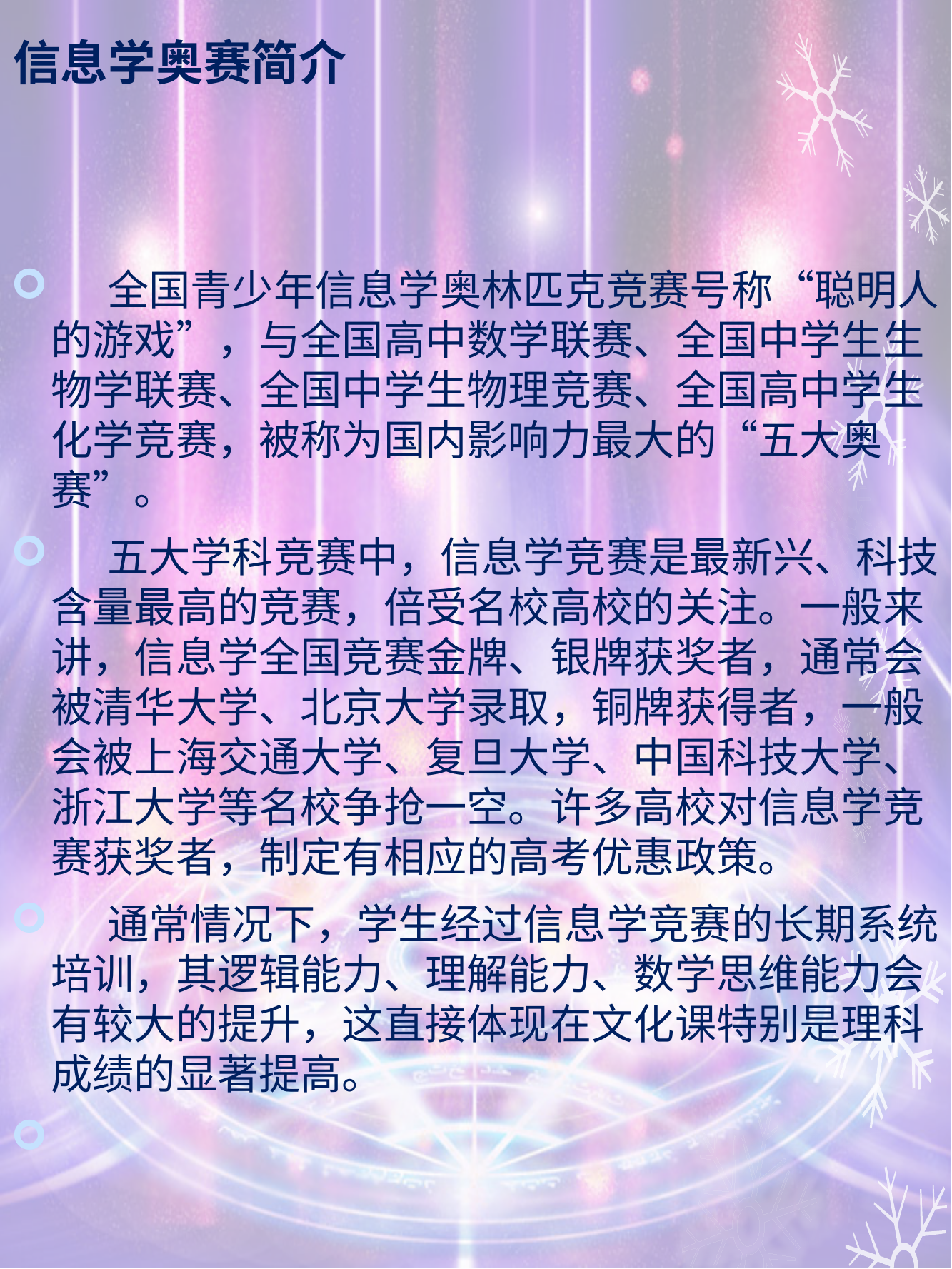

# 信息学奥赛简介
     全国青少年信息学奥林匹克竞赛号称“聪明人的游戏”，与全国高中数学联赛、全国中学生生物学联赛、全国中学生物理竞赛、全国高中学生化学竞赛，被称为国内影响力最大的“五大奥赛”。
     五大学科竞赛中，信息学竞赛是最新兴、科技含量最高的竞赛，倍受名校高校的关注。一般来讲，信息学全国竞赛金牌、银牌获奖者，通常会被清华大学、北京大学录取，铜牌获得者，一般会被上海交通大学、复旦大学、中国科技大学、浙江大学等名校争抢一空。许多高校对信息学竞赛获奖者，制定有相应的高考优惠政策。
     通常情况下，学生经过信息学竞赛的长期系统培训，其逻辑能力、理解能力、数学思维能力会有较大的提升，这直接体现在文化课特别是理科成绩的显著提高。